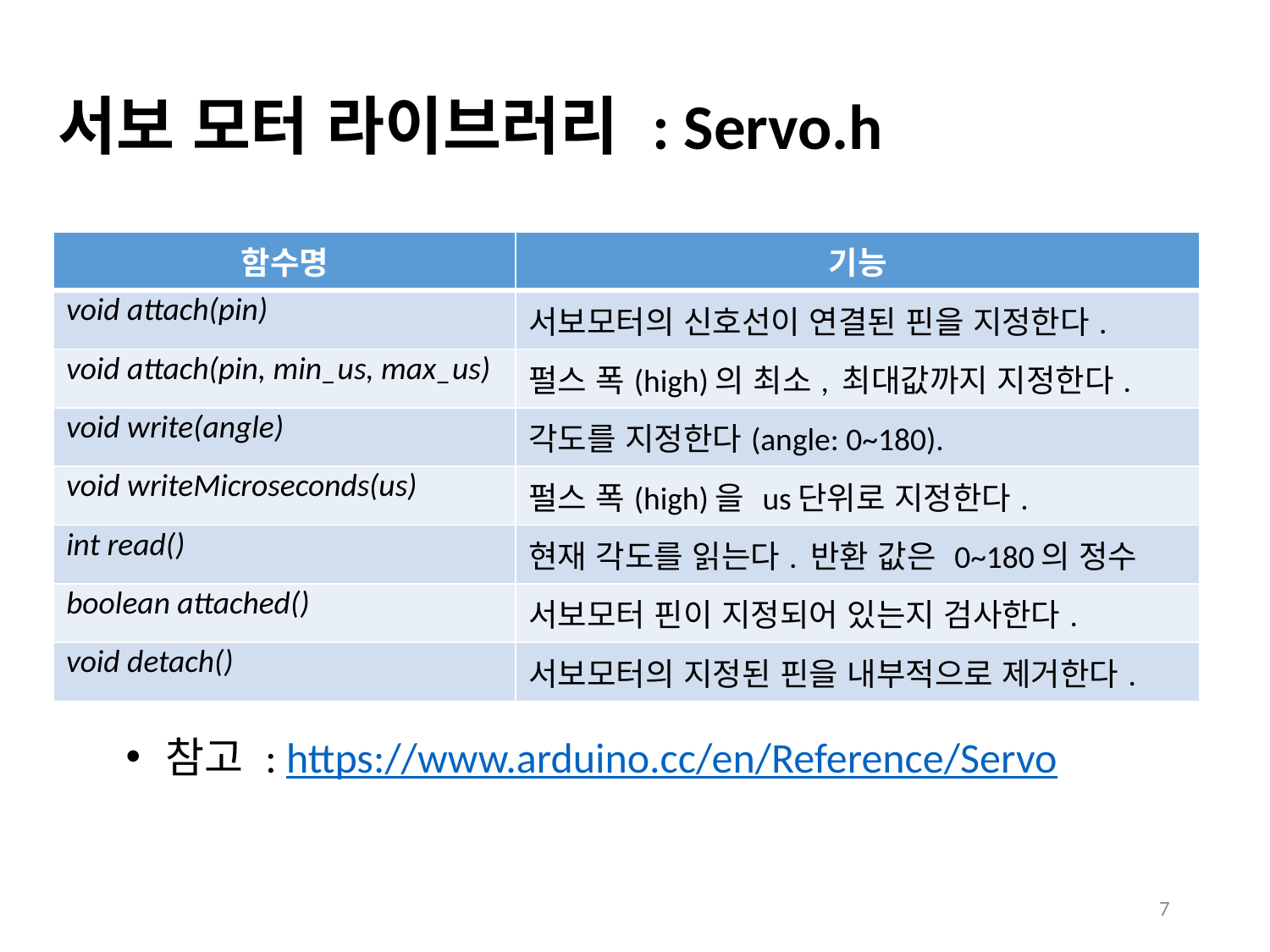

# 서보 모터 라이브러리 : Servo.h
| 함수명 | 기능 |
| --- | --- |
| void attach(pin) | 서보모터의 신호선이 연결된 핀을 지정한다. |
| void attach(pin, min\_us, max\_us) | 펄스 폭(high)의 최소, 최대값까지 지정한다. |
| void write(angle) | 각도를 지정한다(angle: 0~180). |
| void writeMicroseconds(us) | 펄스 폭(high)을 us단위로 지정한다. |
| int read() | 현재 각도를 읽는다. 반환 값은 0~180의 정수 |
| boolean attached() | 서보모터 핀이 지정되어 있는지 검사한다. |
| void detach() | 서보모터의 지정된 핀을 내부적으로 제거한다. |
참고 : https://www.arduino.cc/en/Reference/Servo
7